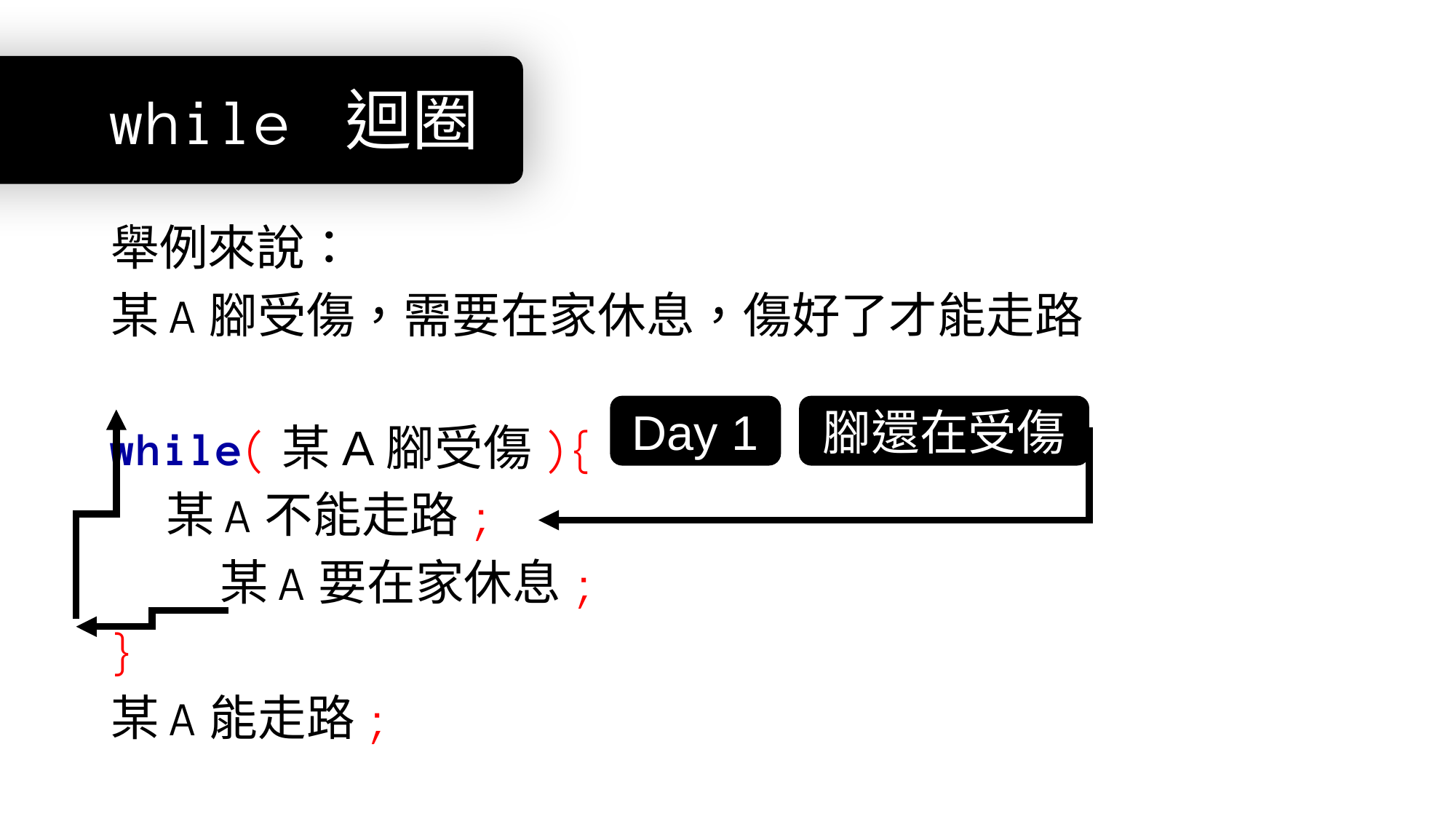

# while 迴圈

舉例來說：
某A腳受傷，需要在家休息，傷好了才能走路
while(某A腳受傷){
    某A不能走路;
	某A要在家休息;
}
某A能走路;
Day 1
腳還在受傷